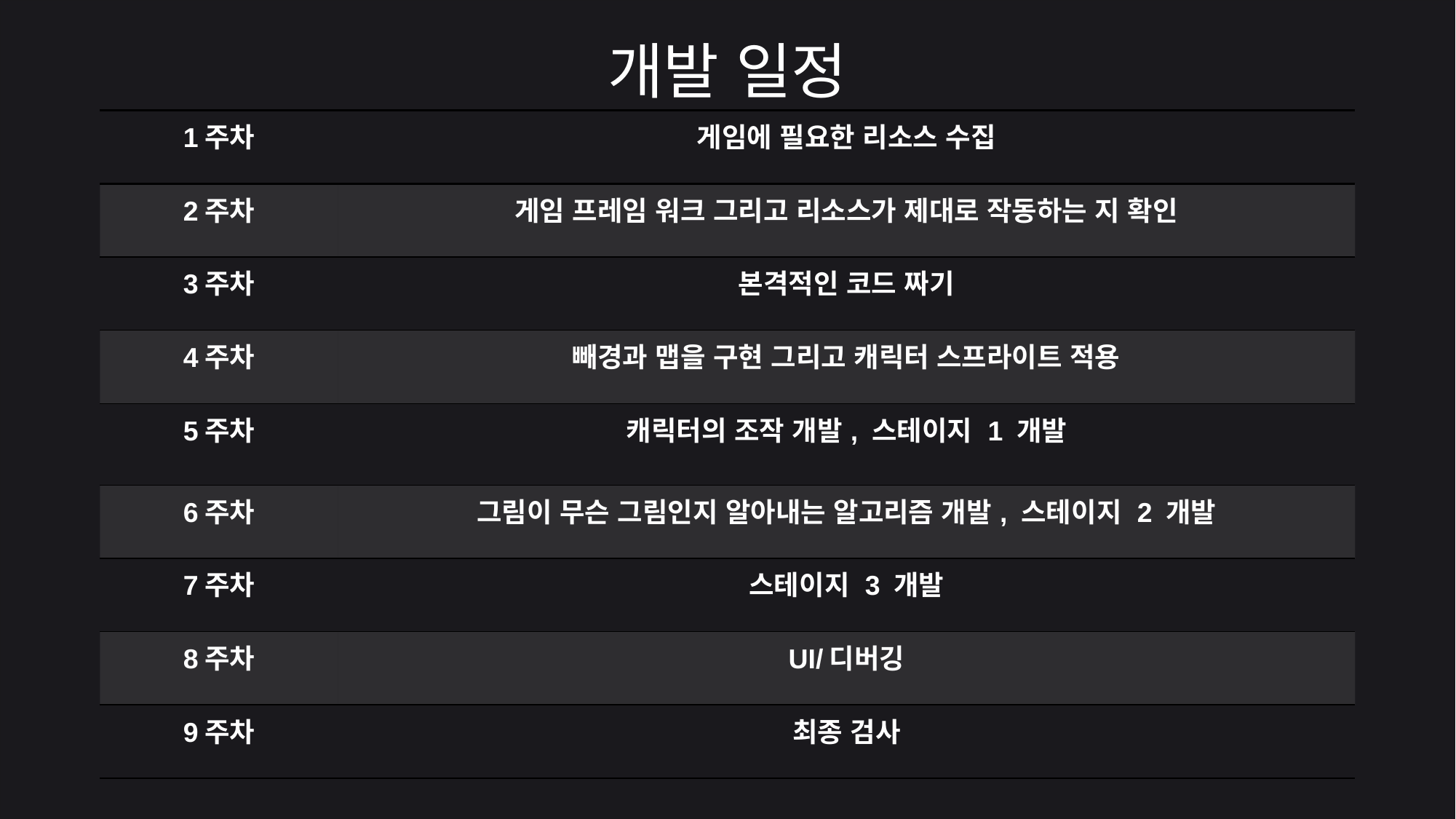

개발 일정
| 1주차 | 게임에 필요한 리소스 수집 |
| --- | --- |
| 2주차 | 게임 프레임 워크 그리고 리소스가 제대로 작동하는 지 확인 |
| 3주차 | 본격적인 코드 짜기 |
| 4주차 | 빼경과 맵을 구현 그리고 캐릭터 스프라이트 적용 |
| 5주차 | 캐릭터의 조작 개발, 스테이지 1 개발 |
| 6주차 | 그림이 무슨 그림인지 알아내는 알고리즘 개발, 스테이지 2 개발 |
| 7주차 | 스테이지 3 개발 |
| 8주차 | UI/디버깅 |
| 9주차 | 최종 검사 |